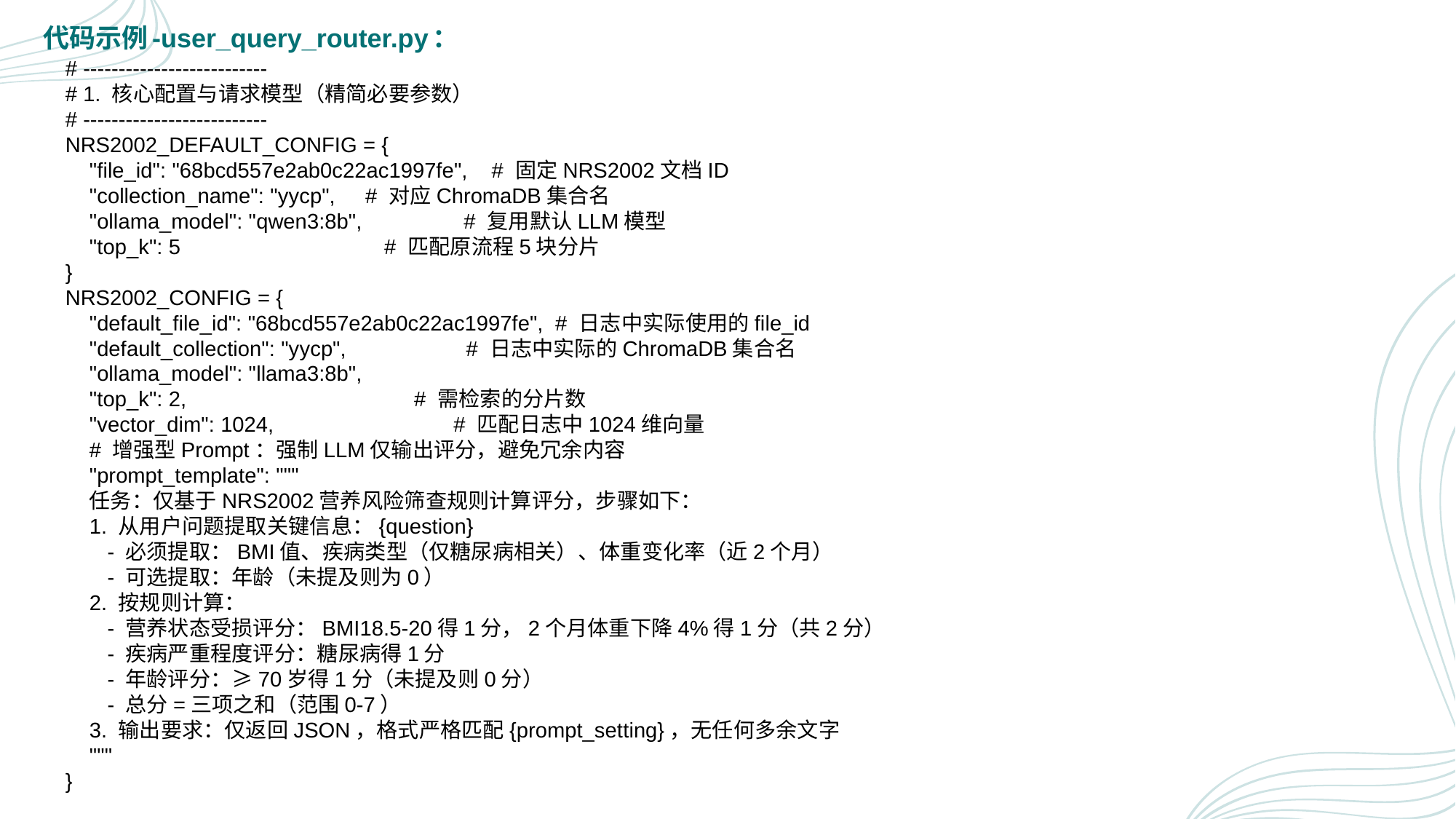

代码示例-user_query_router.py：
# --------------------------
# 1. 核心配置与请求模型（精简必要参数）
# --------------------------
NRS2002_DEFAULT_CONFIG = {
    "file_id": "68bcd557e2ab0c22ac1997fe",    # 固定NRS2002文档ID
    "collection_name": "yycp",     # 对应ChromaDB集合名
    "ollama_model": "qwen3:8b",                 # 复用默认LLM模型
    "top_k": 5                                  # 匹配原流程5块分片
}
NRS2002_CONFIG = {
    "default_file_id": "68bcd557e2ab0c22ac1997fe",  # 日志中实际使用的file_id
    "default_collection": "yycp",                    # 日志中实际的ChromaDB集合名
    "ollama_model": "llama3:8b",
    "top_k": 2,                                      # 需检索的分片数
    "vector_dim": 1024,                              # 匹配日志中1024维向量
    # 增强型Prompt：强制LLM仅输出评分，避免冗余内容
    "prompt_template": """
    任务：仅基于NRS2002营养风险筛查规则计算评分，步骤如下：
    1. 从用户问题提取关键信息：{question}
       - 必须提取：BMI值、疾病类型（仅糖尿病相关）、体重变化率（近2个月）
       - 可选提取：年龄（未提及则为0）
    2. 按规则计算：
       - 营养状态受损评分：BMI18.5-20得1分，2个月体重下降4%得1分（共2分）
       - 疾病严重程度评分：糖尿病得1分
       - 年龄评分：≥70岁得1分（未提及则0分）
       - 总分=三项之和（范围0-7）
    3. 输出要求：仅返回JSON，格式严格匹配{prompt_setting}，无任何多余文字
    """
}